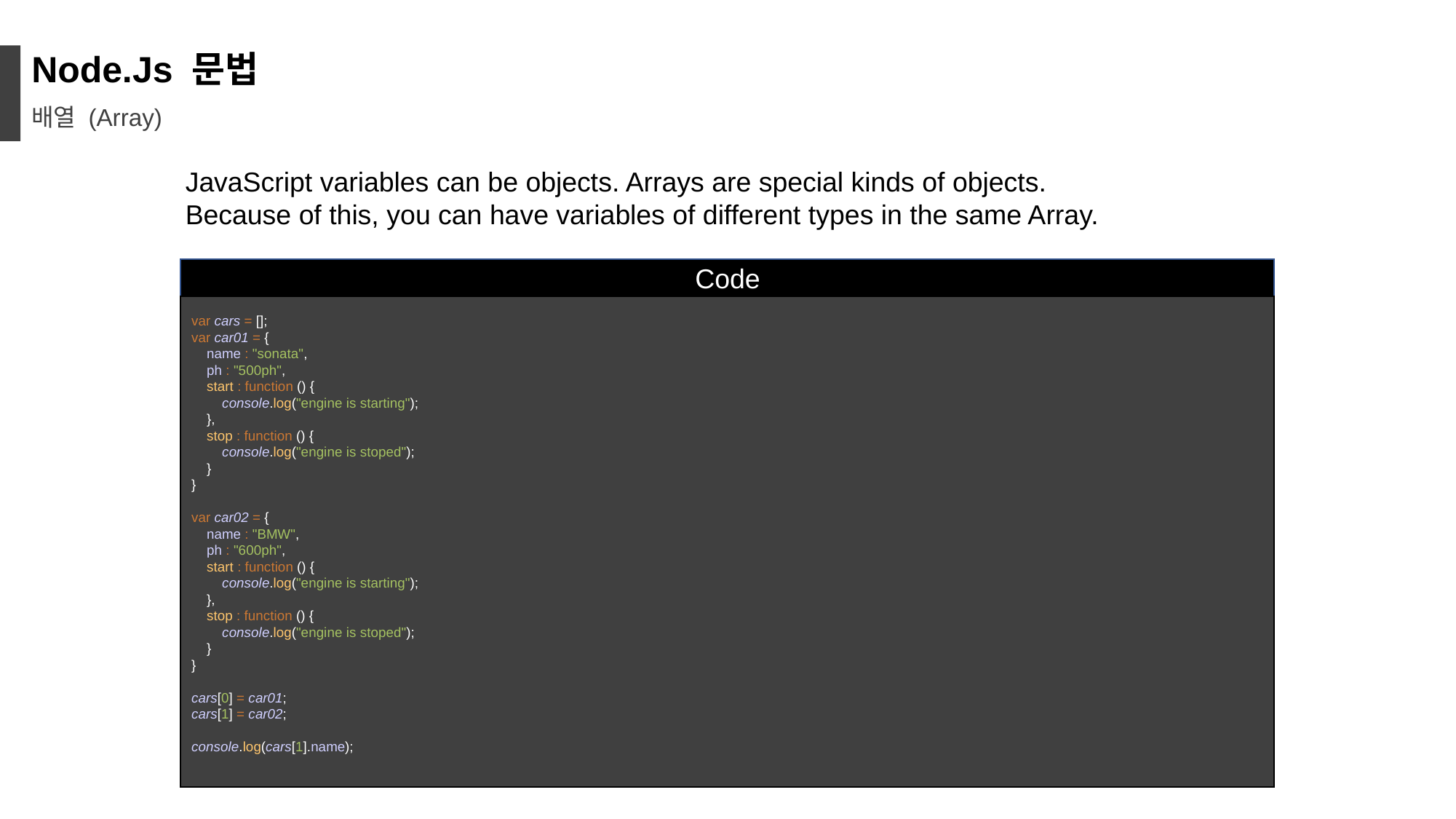

Node.Js 문법
배열 (Array)
JavaScript variables can be objects. Arrays are special kinds of objects.
Because of this, you can have variables of different types in the same Array.
Code
var cars = [];
var car01 = {
    name : "sonata",
    ph : "500ph",
    start : function () {
        console.log("engine is starting");
    },
    stop : function () {
        console.log("engine is stoped");
    }
}
var car02 = {
    name : "BMW",
    ph : "600ph",
    start : function () {
        console.log("engine is starting");
    },
    stop : function () {
        console.log("engine is stoped");
    }
}
cars[0] = car01;
cars[1] = car02;
console.log(cars[1].name);